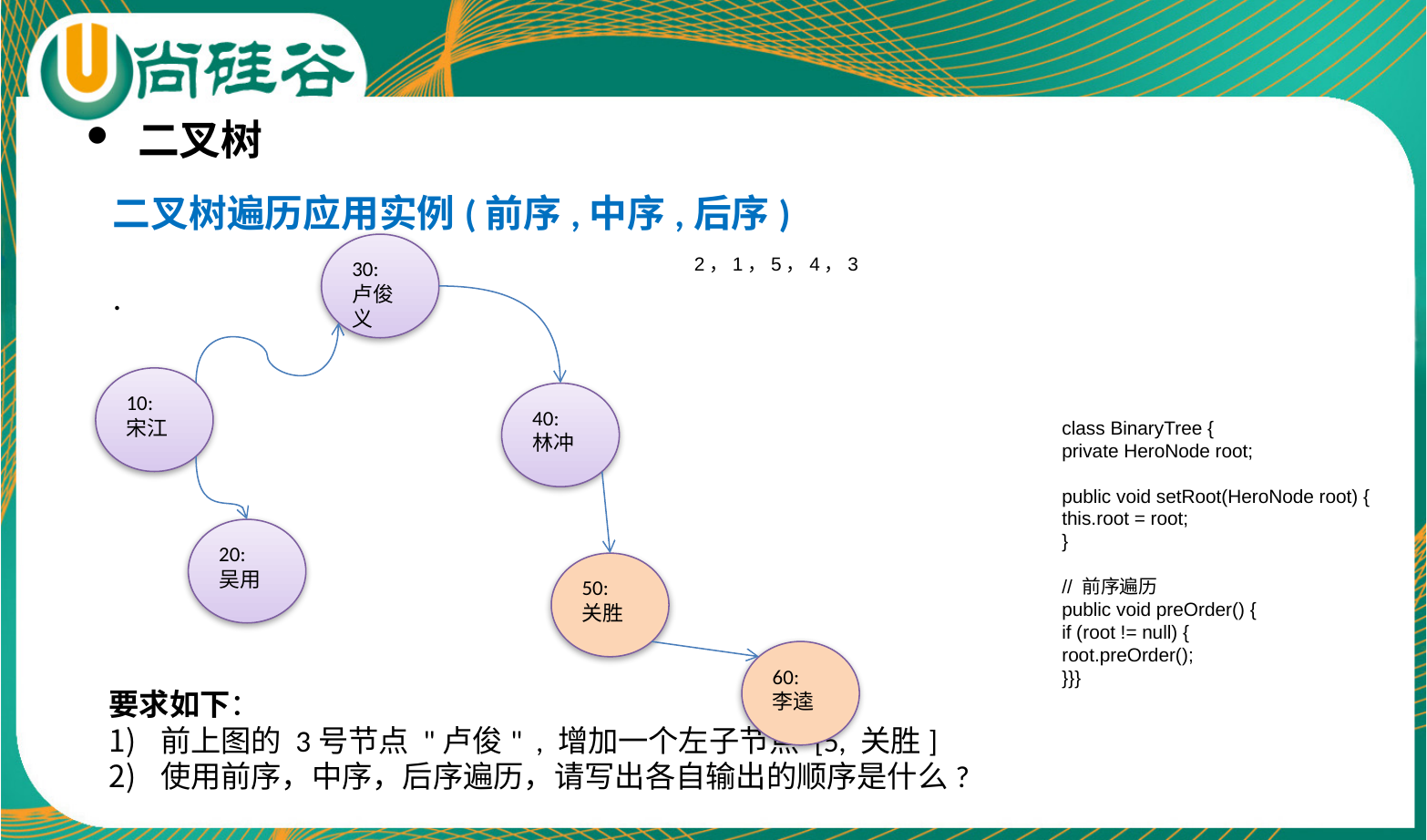

二叉树
二叉树遍历应用实例(前序,中序,后序)

.

30:
卢俊义
2，1，5，4，3
10:
宋江
40:
林冲
class BinaryTree {
private HeroNode root;

public void setRoot(HeroNode root) {
this.root = root;
}

// 前序遍历
public void preOrder() {
if (root != null) {
root.preOrder();
}}}
20:
吴用
50:
关胜
60:
李逵
要求如下：
前上图的 3号节点 "卢俊"  , 增加一个左子节点 [5, 关胜]
使用前序，中序，后序遍历，请写出各自输出的顺序是什么?